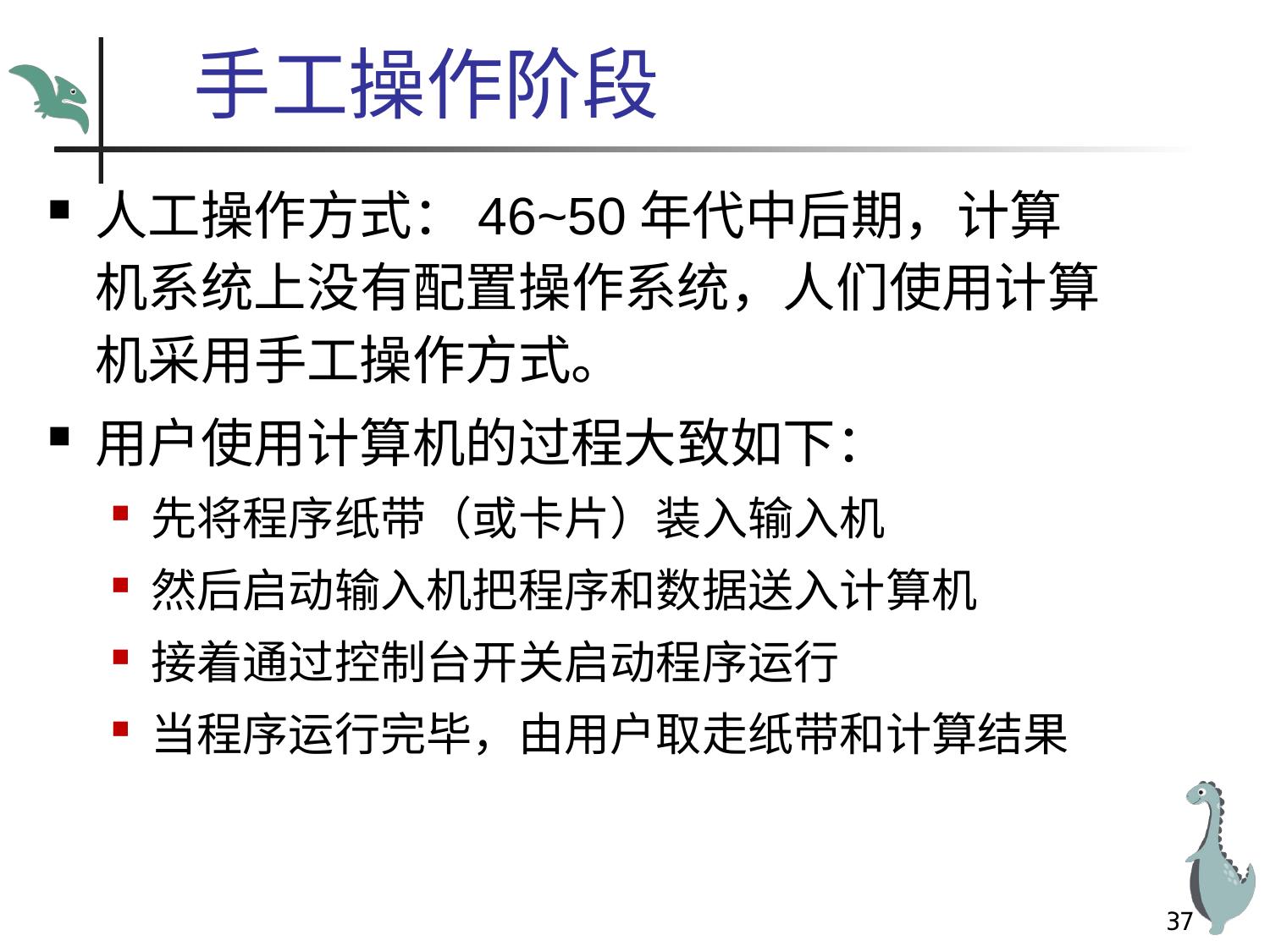

# 手工操作阶段
人工操作方式：46~50年代中后期，计算机系统上没有配置操作系统，人们使用计算机采用手工操作方式。
用户使用计算机的过程大致如下：
先将程序纸带（或卡片）装入输入机
然后启动输入机把程序和数据送入计算机
接着通过控制台开关启动程序运行
当程序运行完毕，由用户取走纸带和计算结果
37